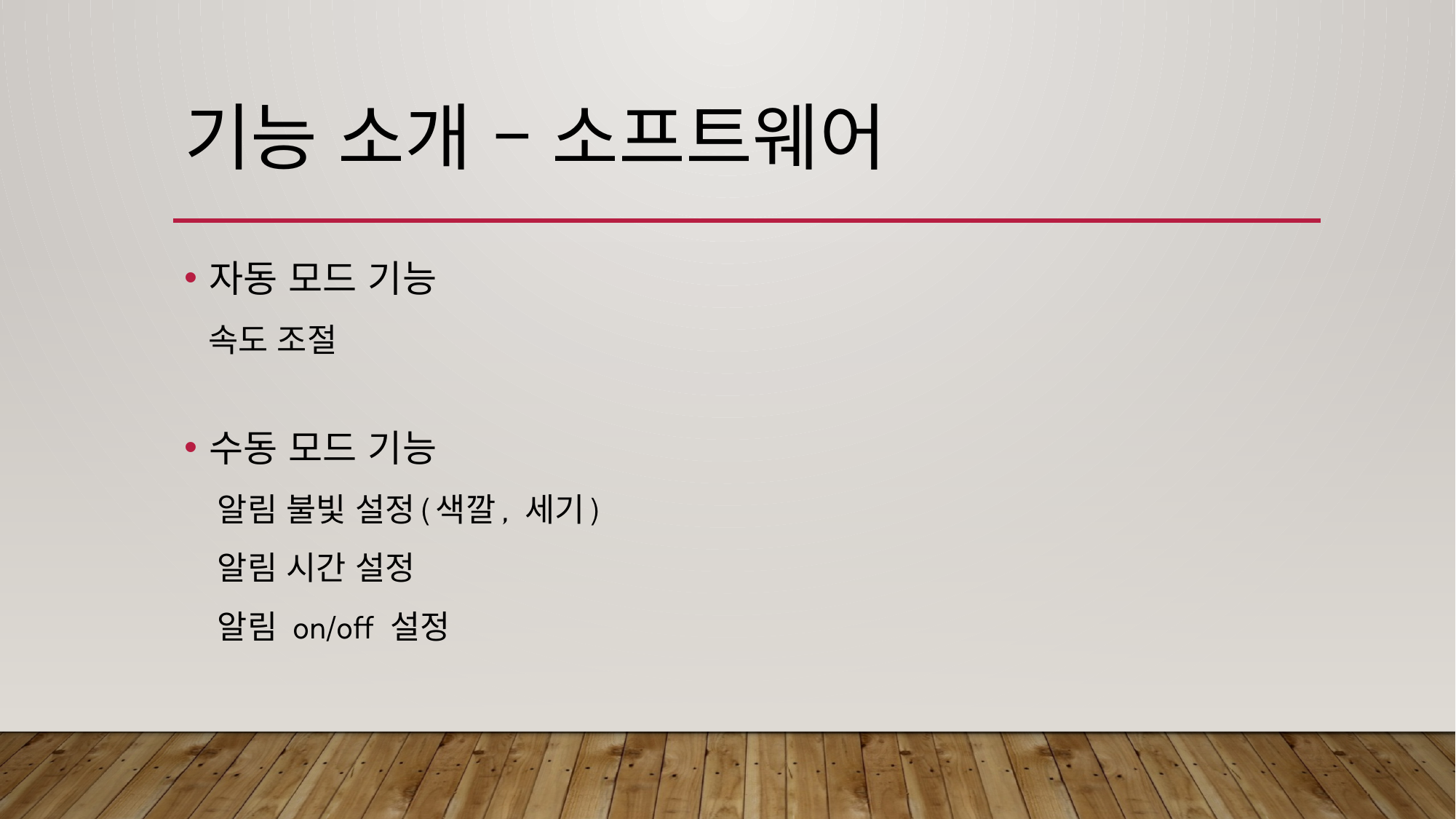

# 기능 소개 – 소프트웨어

자동 모드 기능
   속도 조절

수동 모드 기능
   알림 불빛 설정(색깔, 세기)
   알림 시간 설정
   알림 on/off 설정